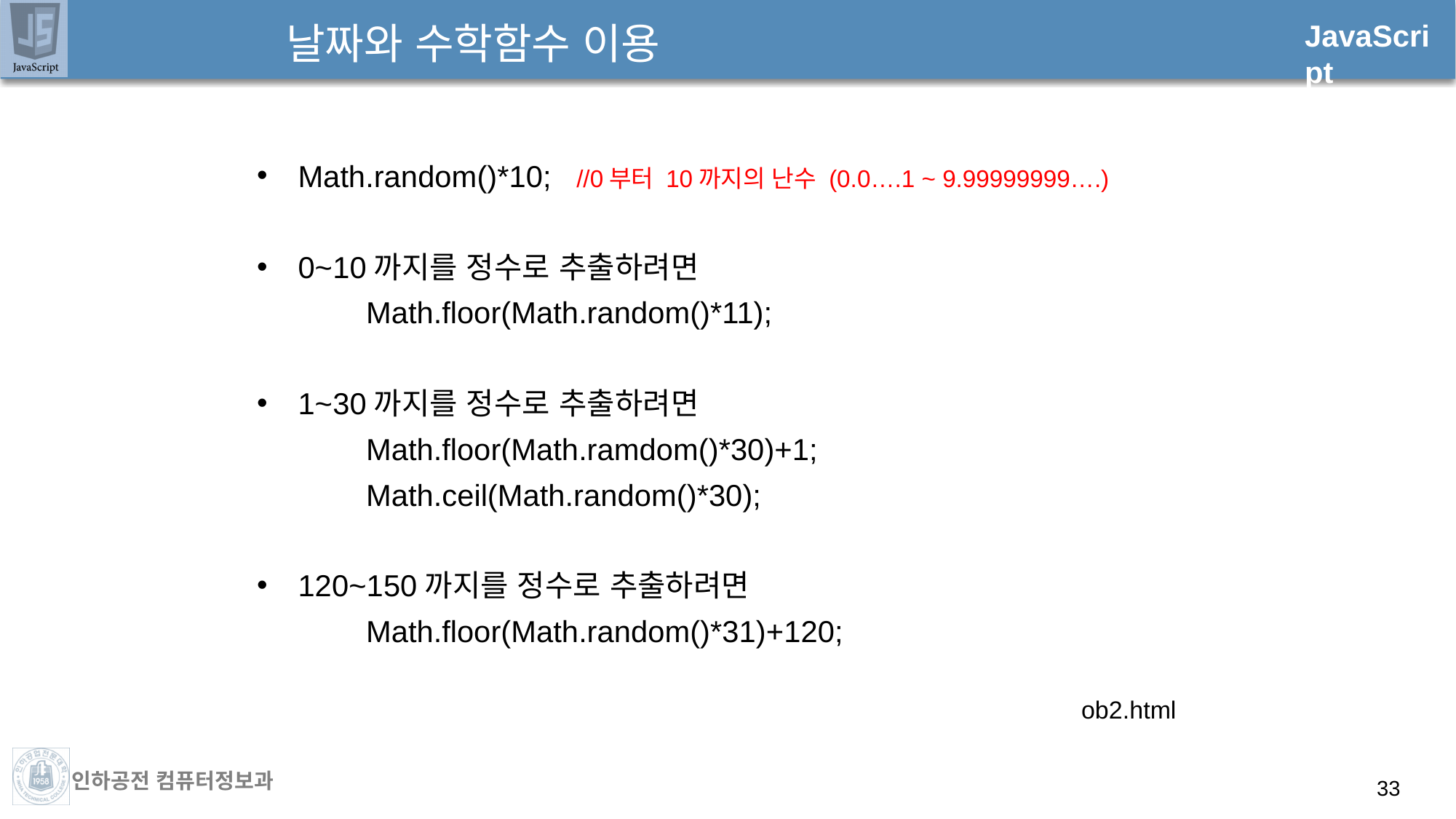

날짜와 수학함수 이용
Math.random()*10;   //0부터 10까지의 난수 (0.0….1 ~ 9.99999999….)

0~10까지를 정수로 추출하려면
	Math.floor(Math.random()*11);

1~30까지를 정수로 추출하려면
	Math.floor(Math.ramdom()*30)+1;
	Math.ceil(Math.random()*30);

120~150까지를 정수로 추출하려면
	Math.floor(Math.random()*31)+120;
ob2.html